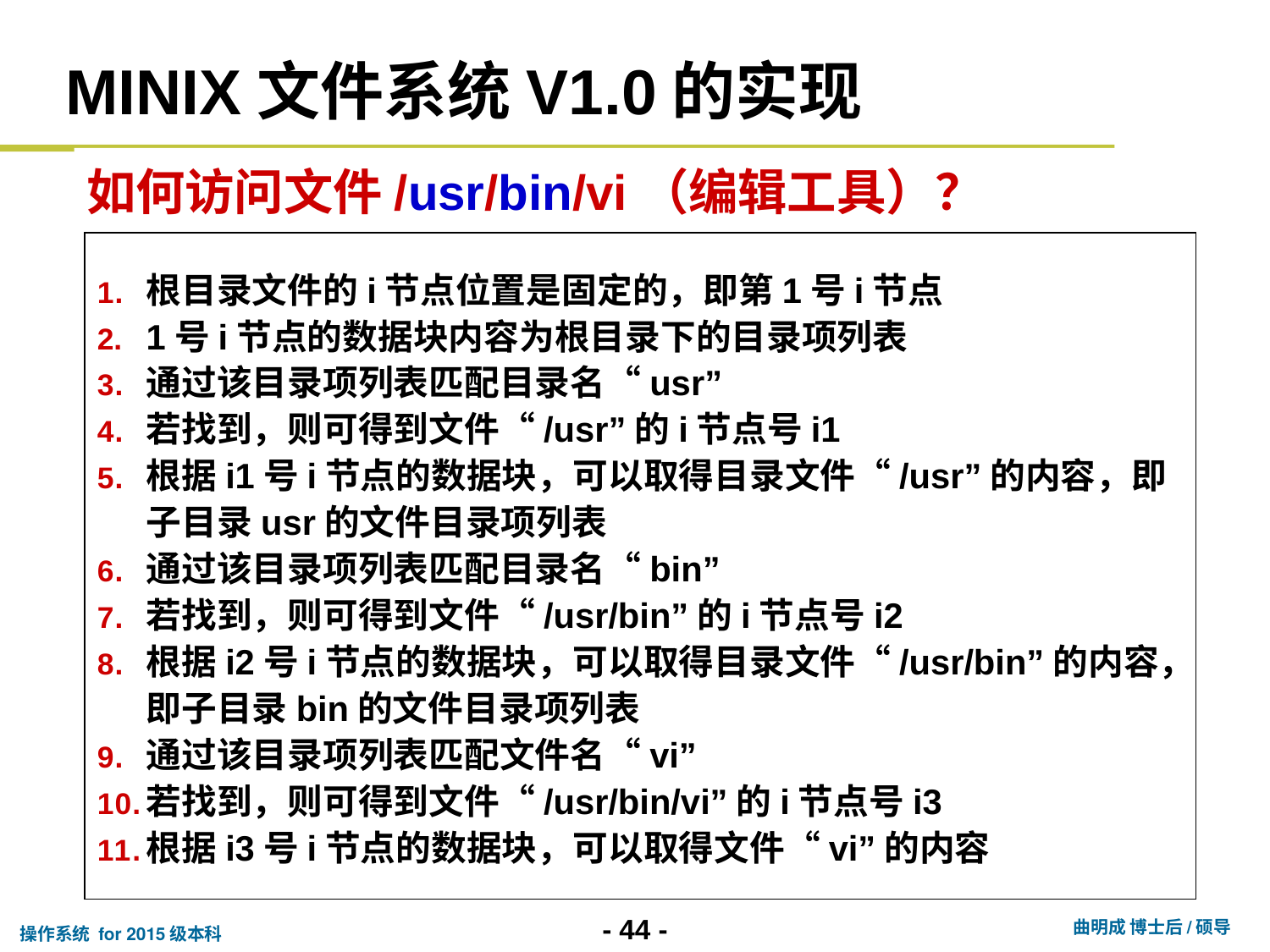

# MINIX文件系统V1.0的实现
如何访问文件/usr/bin/vi（编辑工具）？
根目录文件的i节点位置是固定的，即第1号i节点
1号i节点的数据块内容为根目录下的目录项列表
通过该目录项列表匹配目录名“usr”
若找到，则可得到文件“/usr”的i节点号i1
根据i1号i节点的数据块，可以取得目录文件“/usr”的内容，即子目录usr的文件目录项列表
通过该目录项列表匹配目录名“bin”
若找到，则可得到文件“/usr/bin”的i节点号i2
根据i2号i节点的数据块，可以取得目录文件“/usr/bin”的内容，即子目录bin的文件目录项列表
通过该目录项列表匹配文件名“vi”
若找到，则可得到文件“/usr/bin/vi”的i节点号i3
根据i3号i节点的数据块，可以取得文件“vi”的内容